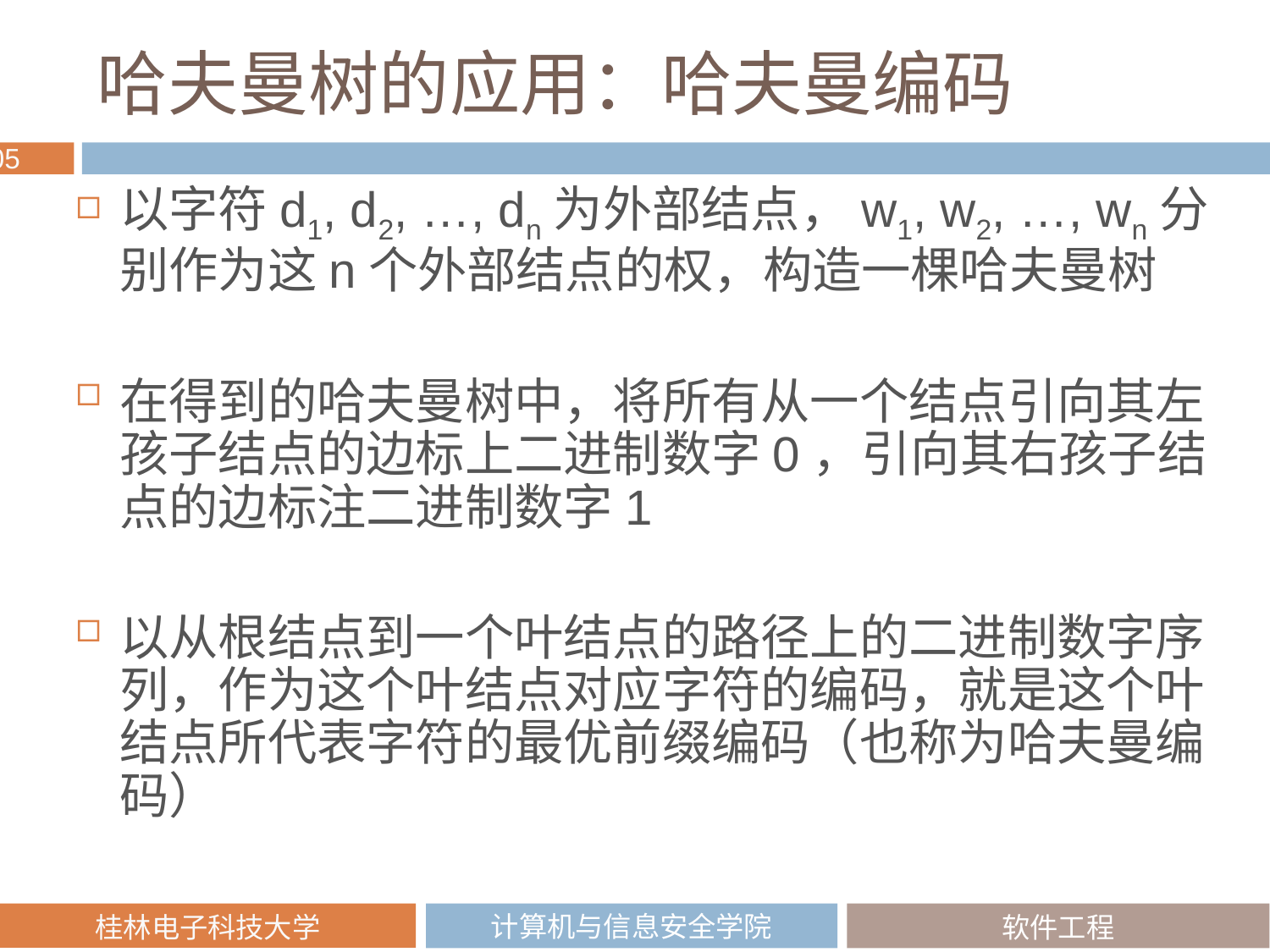

# 哈夫曼树的应用：哈夫曼编码
以字符d1, d2, …, dn为外部结点，w1, w2, …, wn分别作为这n个外部结点的权，构造一棵哈夫曼树

在得到的哈夫曼树中，将所有从一个结点引向其左孩子结点的边标上二进制数字0，引向其右孩子结点的边标注二进制数字1

以从根结点到一个叶结点的路径上的二进制数字序列，作为这个叶结点对应字符的编码，就是这个叶结点所代表字符的最优前缀编码（也称为哈夫曼编码）